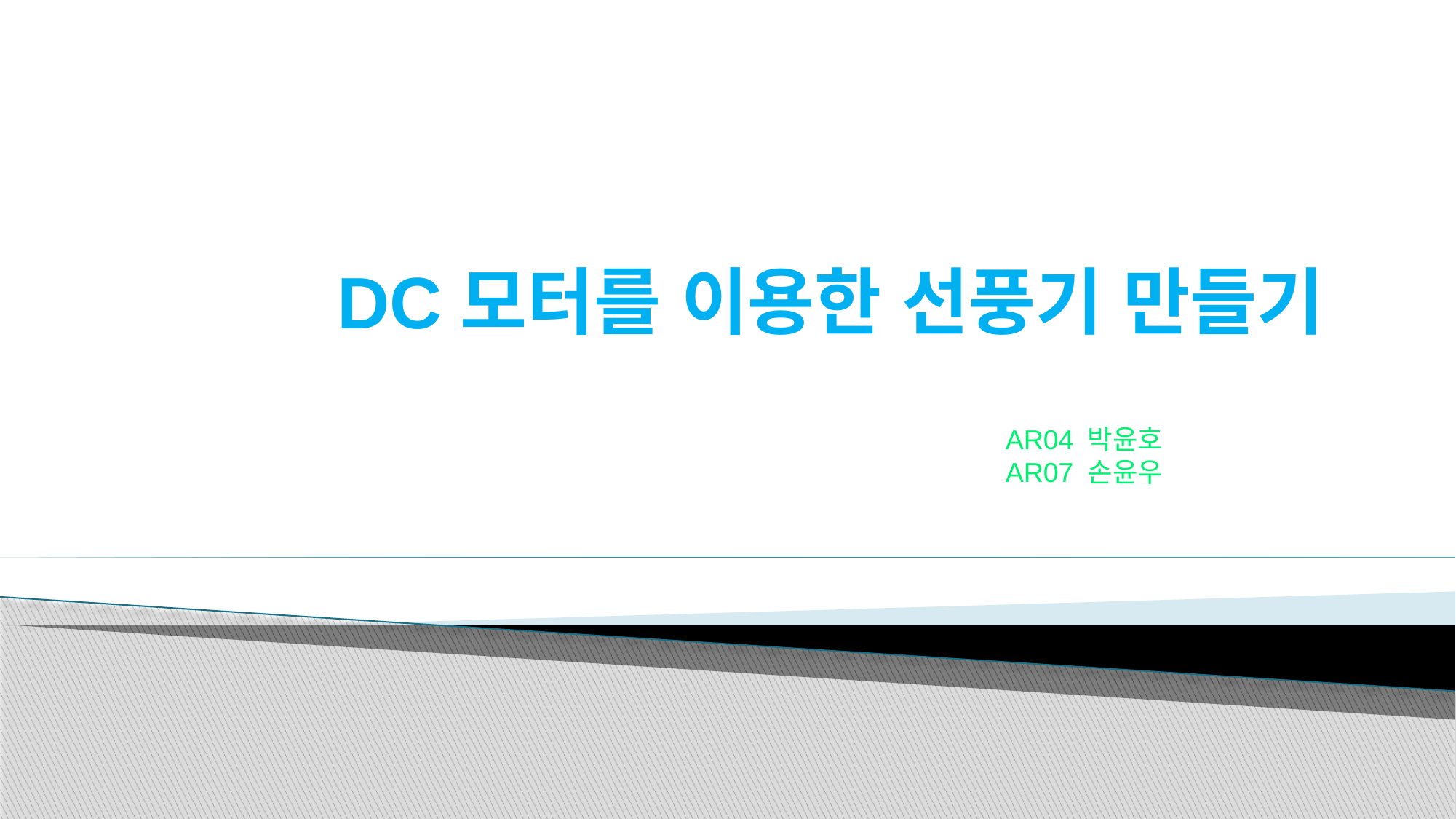

# DC모터를 이용한 선풍기 만들기

AR04 박윤호
AR07 손윤우